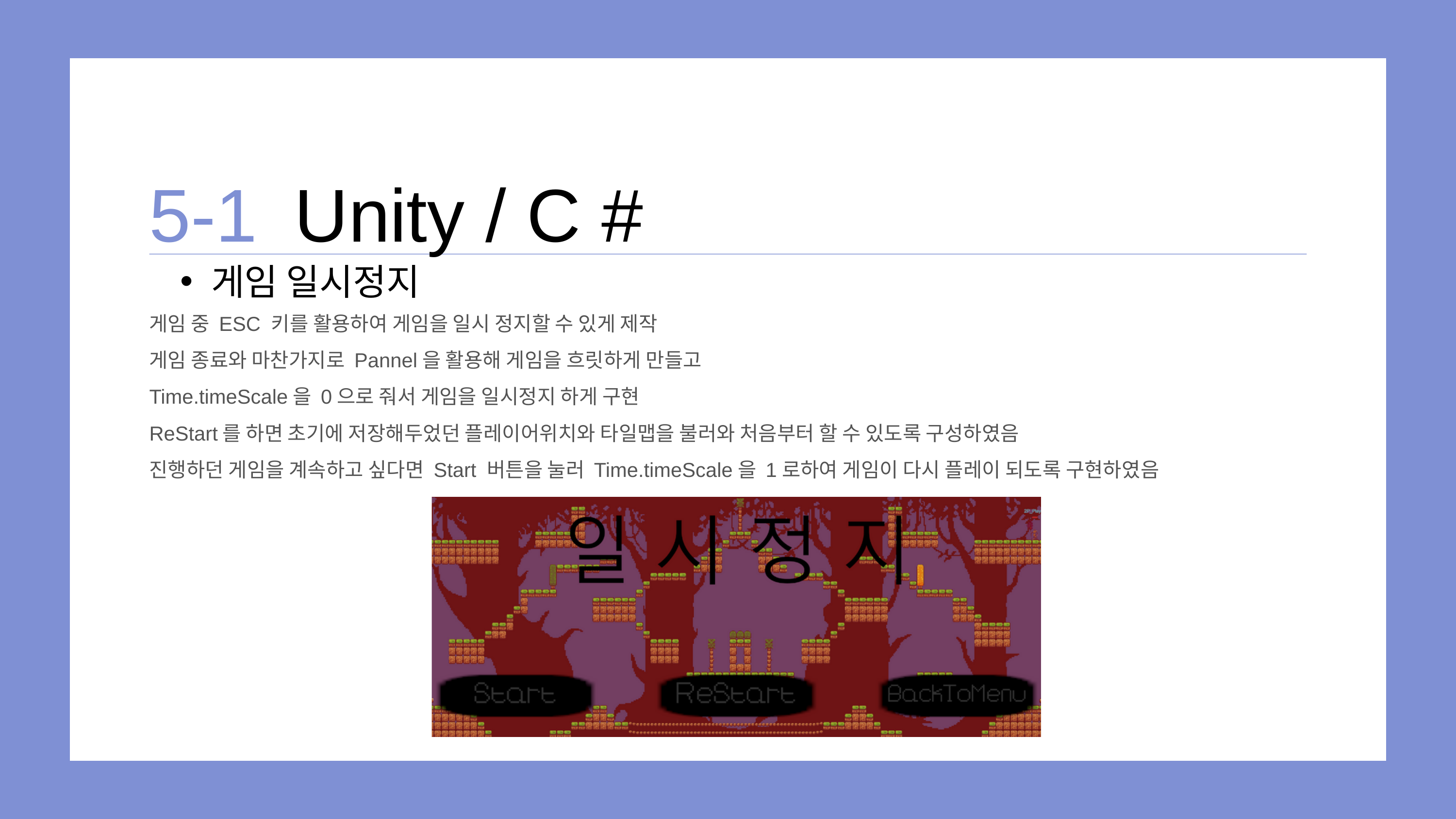

5-1
Unity / C #
게임 일시정지

게임 중 ESC 키를 활용하여 게임을 일시 정지할 수 있게 제작
게임 종료와 마찬가지로 Pannel을 활용해 게임을 흐릿하게 만들고
Time.timeScale을 0으로 줘서 게임을 일시정지 하게 구현
ReStart를 하면 초기에 저장해두었던 플레이어위치와 타일맵을 불러와 처음부터 할 수 있도록 구성하였음
진행하던 게임을 계속하고 싶다면 Start 버튼을 눌러 Time.timeScale을 1로하여 게임이 다시 플레이 되도록 구현하였음